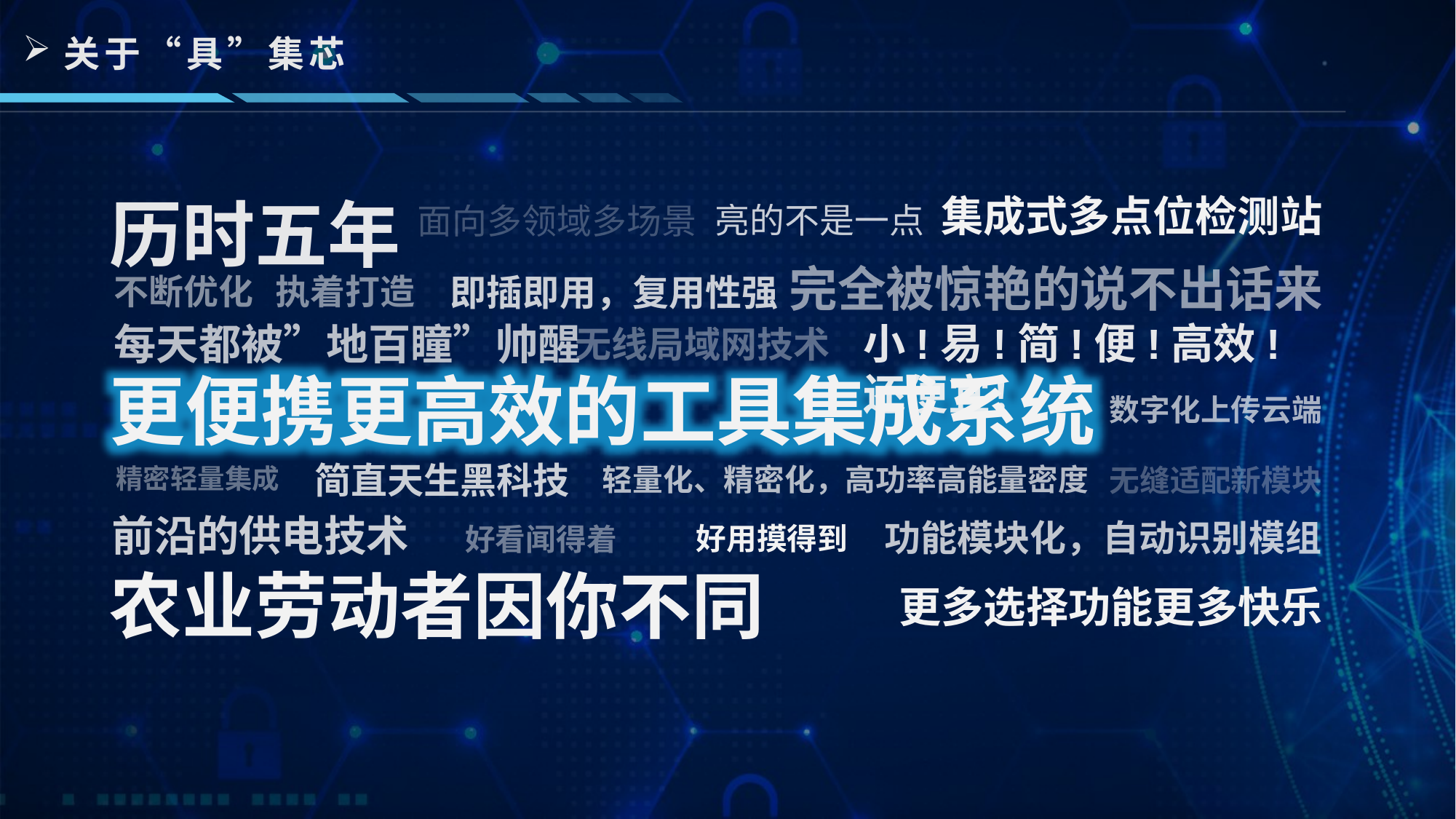

关于“具”集芯

历时五年
集成式多点位检测站
亮的不是一点
面向多领域多场景
完全被惊艳的说不出话来
执着打造
即插即用，复用性强
不断优化
小!易!简!便!高效!还便宜！
每天都被”地百瞳”帅醒
无线局域网技术
更便携更高效的工具集成系统
数字化上传云端
简直天生黑科技
轻量化、精密化，高功率高能量密度
精密轻量集成
无缝适配新模块
前沿的供电技术
功能模块化，自动识别模组
好用摸得到
好看闻得着
农业劳动者因你不同
更多选择功能更多快乐